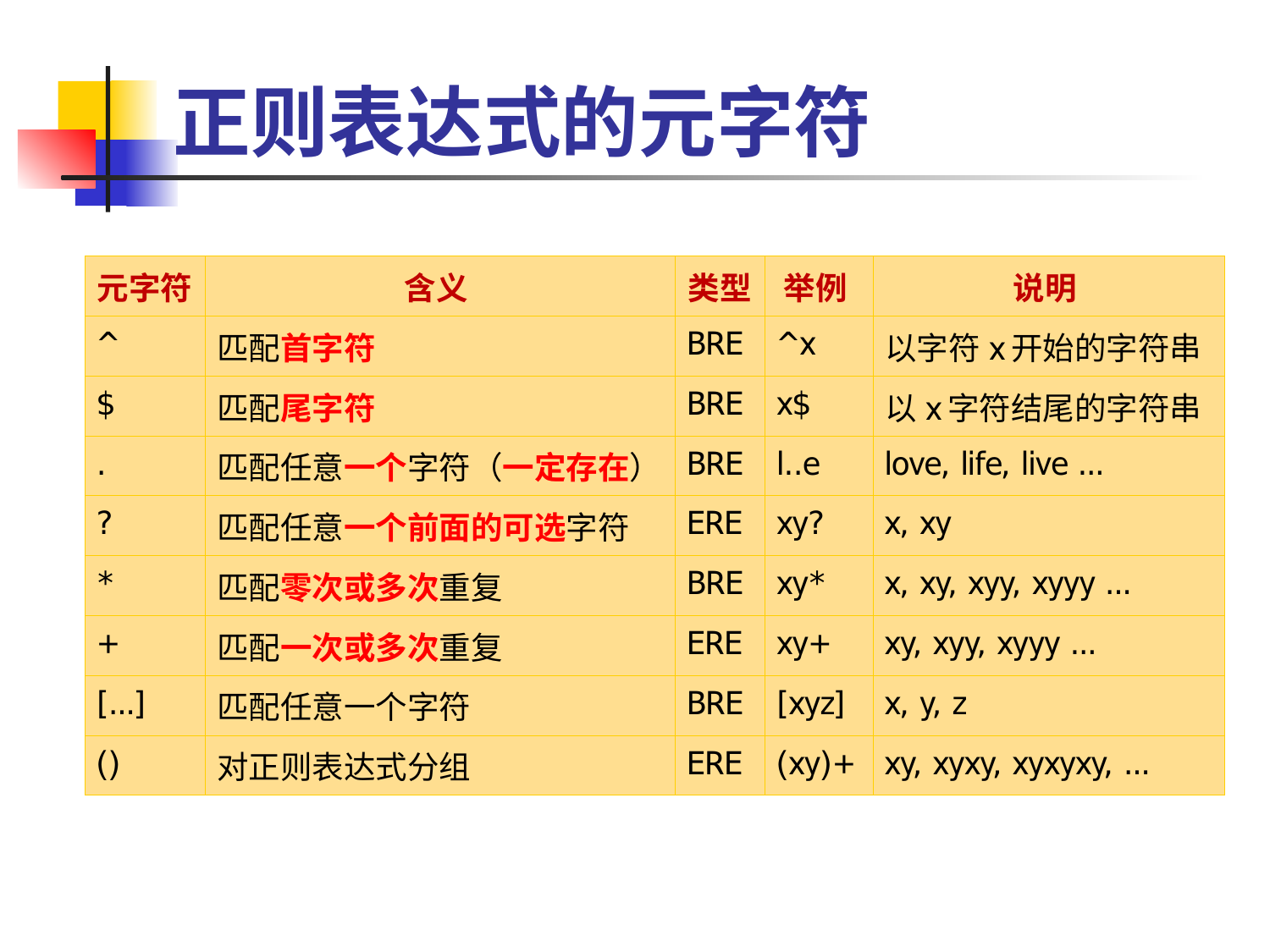

# 正则表达式的元字符
| 元字符 | 含义 | 类型 | 举例 | 说明 |
| --- | --- | --- | --- | --- |
| ^ | 匹配首字符 | BRE | ^x | 以字符x开始的字符串 |
| $ | 匹配尾字符 | BRE | x$ | 以x字符结尾的字符串 |
| . | 匹配任意一个字符（一定存在） | BRE | l..e | love, life, live … |
| ? | 匹配任意一个前面的可选字符 | ERE | xy? | x, xy |
| \* | 匹配零次或多次重复 | BRE | xy\* | x, xy, xyy, xyyy … |
| + | 匹配一次或多次重复 | ERE | xy+ | xy, xyy, xyyy … |
| […] | 匹配任意一个字符 | BRE | [xyz] | x, y, z |
| () | 对正则表达式分组 | ERE | (xy)+ | xy, xyxy, xyxyxy, … |